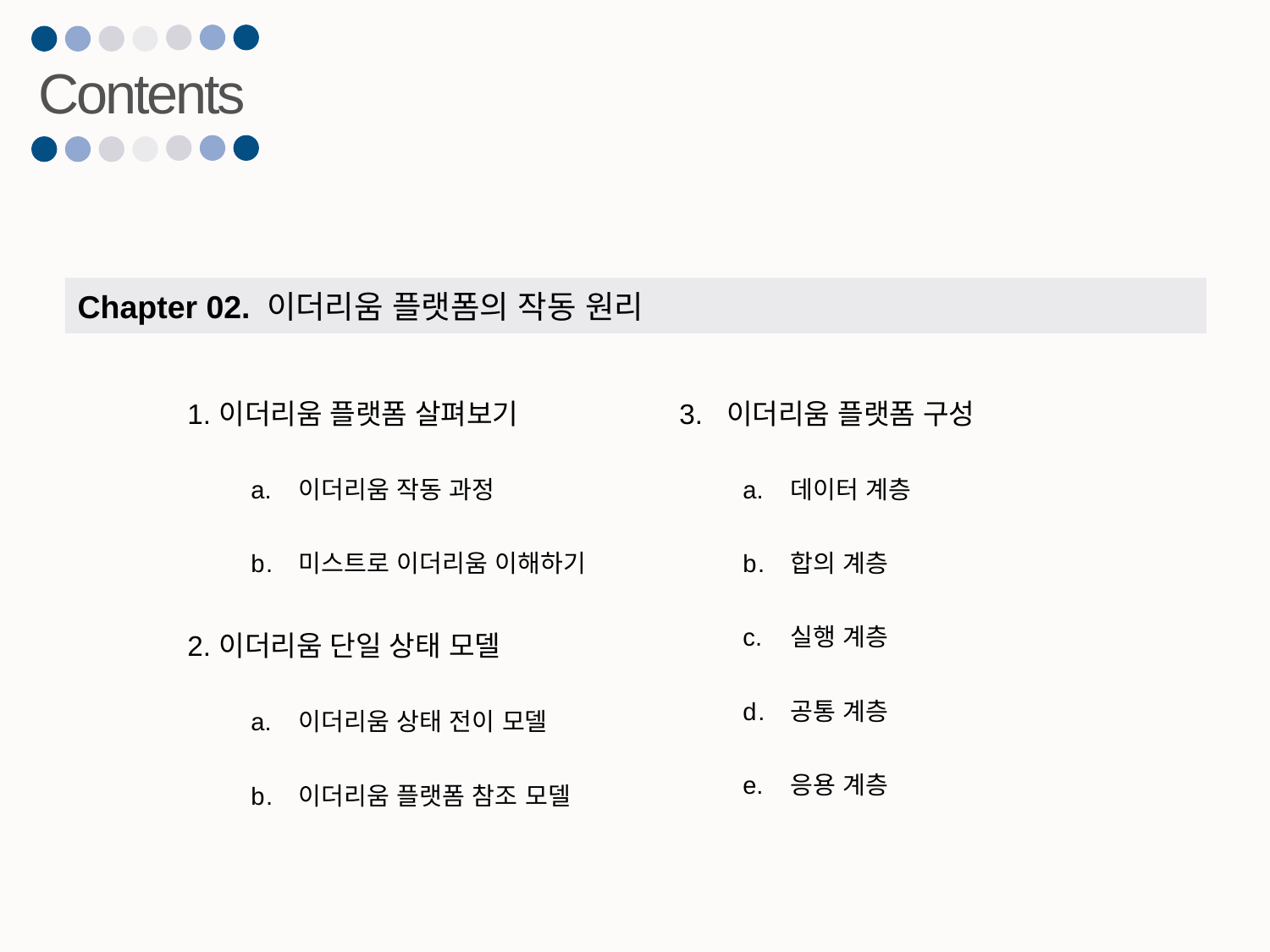

Contents

Chapter 02. 이더리움 플랫폼의 작동 원리
이더리움 플랫폼 살펴보기
이더리움 작동 과정
미스트로 이더리움 이해하기
이더리움 단일 상태 모델
이더리움 상태 전이 모델
이더리움 플랫폼 참조 모델
이더리움 플랫폼 구성
데이터 계층
합의 계층
실행 계층
공통 계층
응용 계층